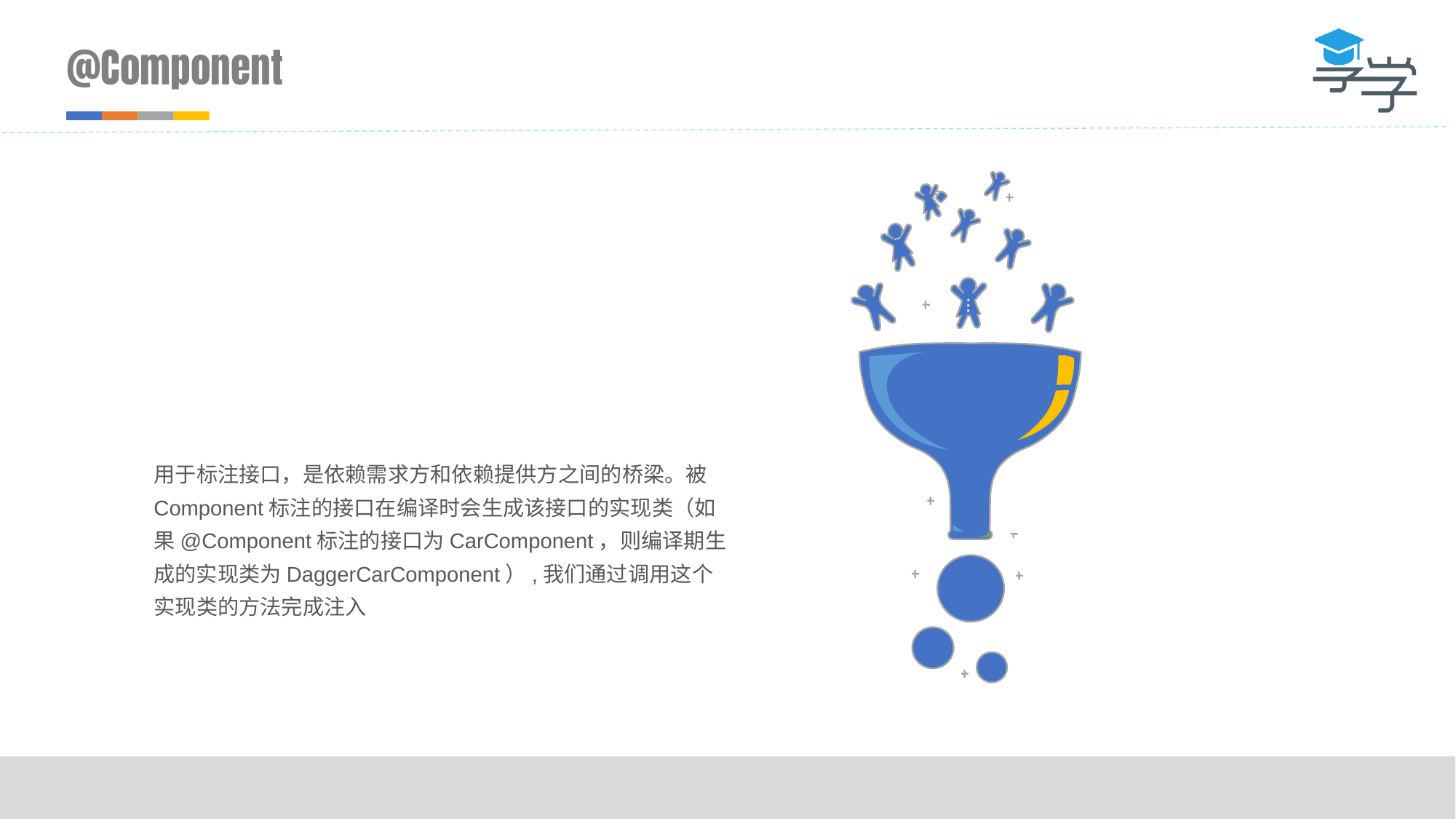

@Component

用于标注接口，是依赖需求方和依赖提供方之间的桥梁。被Component标注的接口在编译时会生成该接口的实现类（如果@Component标注的接口为CarComponent，则编译期生成的实现类为DaggerCarComponent）,我们通过调用这个实现类的方法完成注入

04